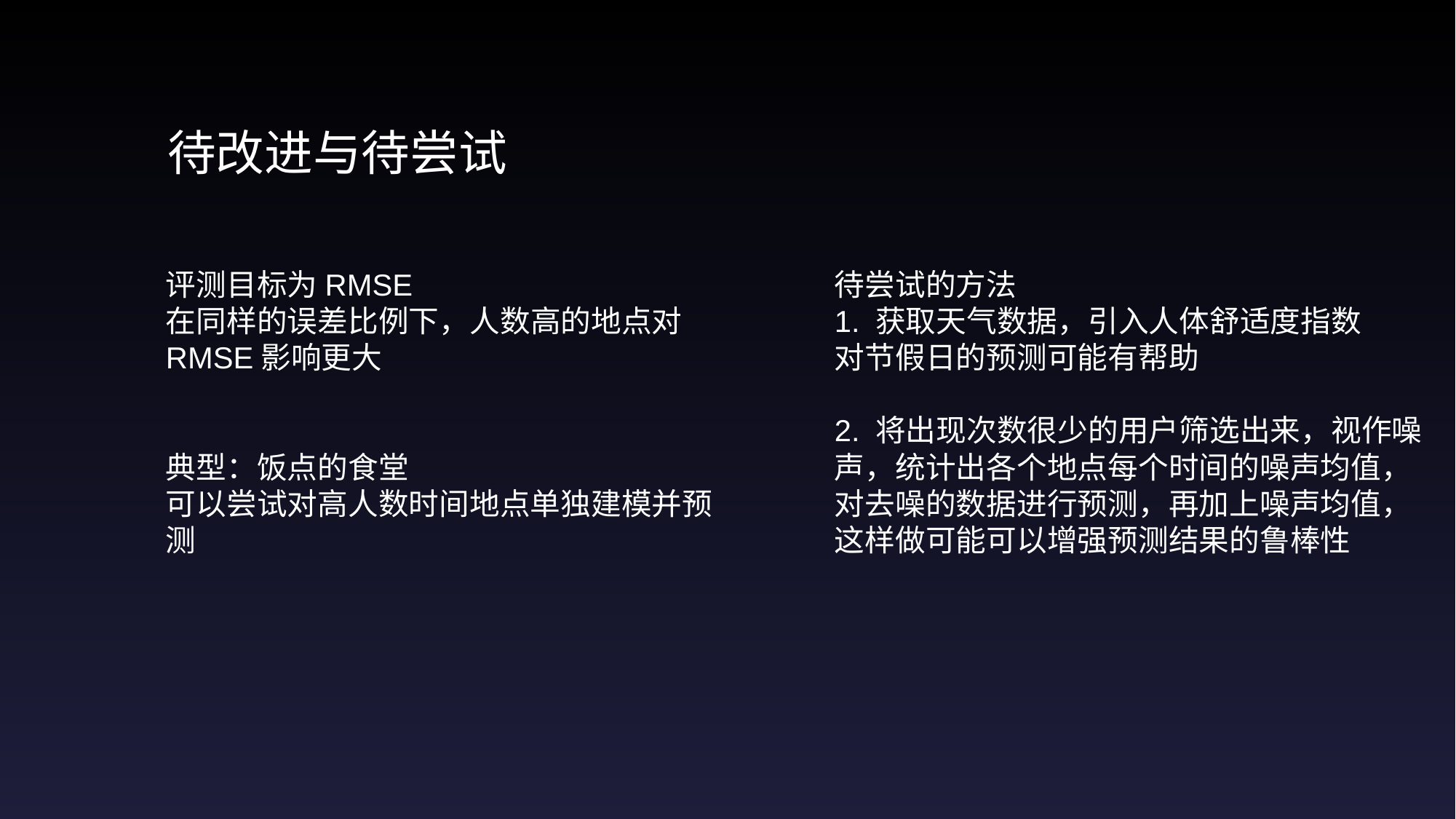

待改进与待尝试
评测目标为RMSE
在同样的误差比例下，人数高的地点对RMSE影响更大

典型：饭点的食堂
可以尝试对高人数时间地点单独建模并预测
待尝试的方法
1. 获取天气数据，引入人体舒适度指数
对节假日的预测可能有帮助

2. 将出现次数很少的用户筛选出来，视作噪声，统计出各个地点每个时间的噪声均值，对去噪的数据进行预测，再加上噪声均值，这样做可能可以增强预测结果的鲁棒性